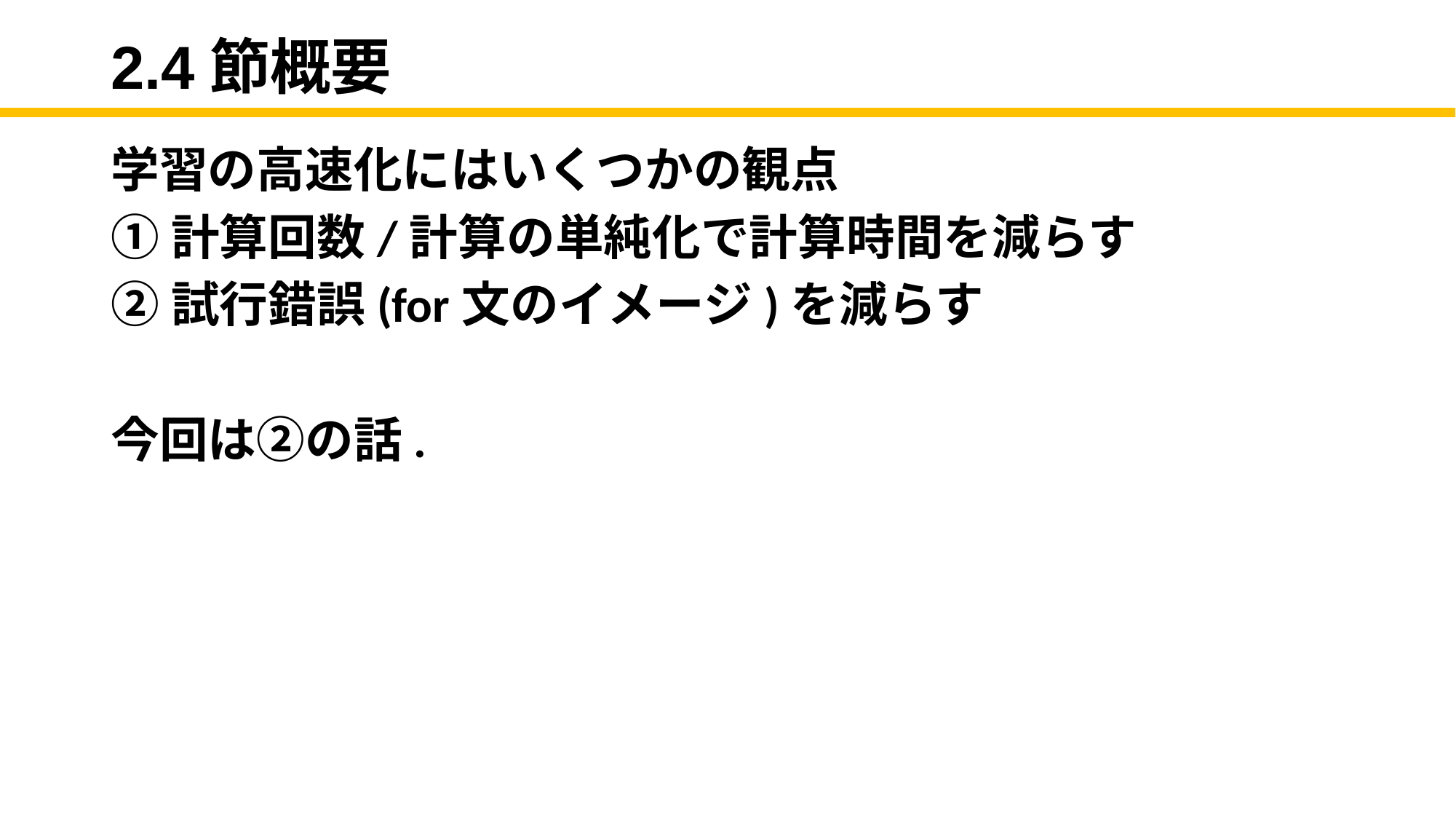

# 2.4節概要
学習の高速化にはいくつかの観点
①計算回数/計算の単純化で計算時間を減らす
②試行錯誤(for文のイメージ)を減らす

今回は②の話.